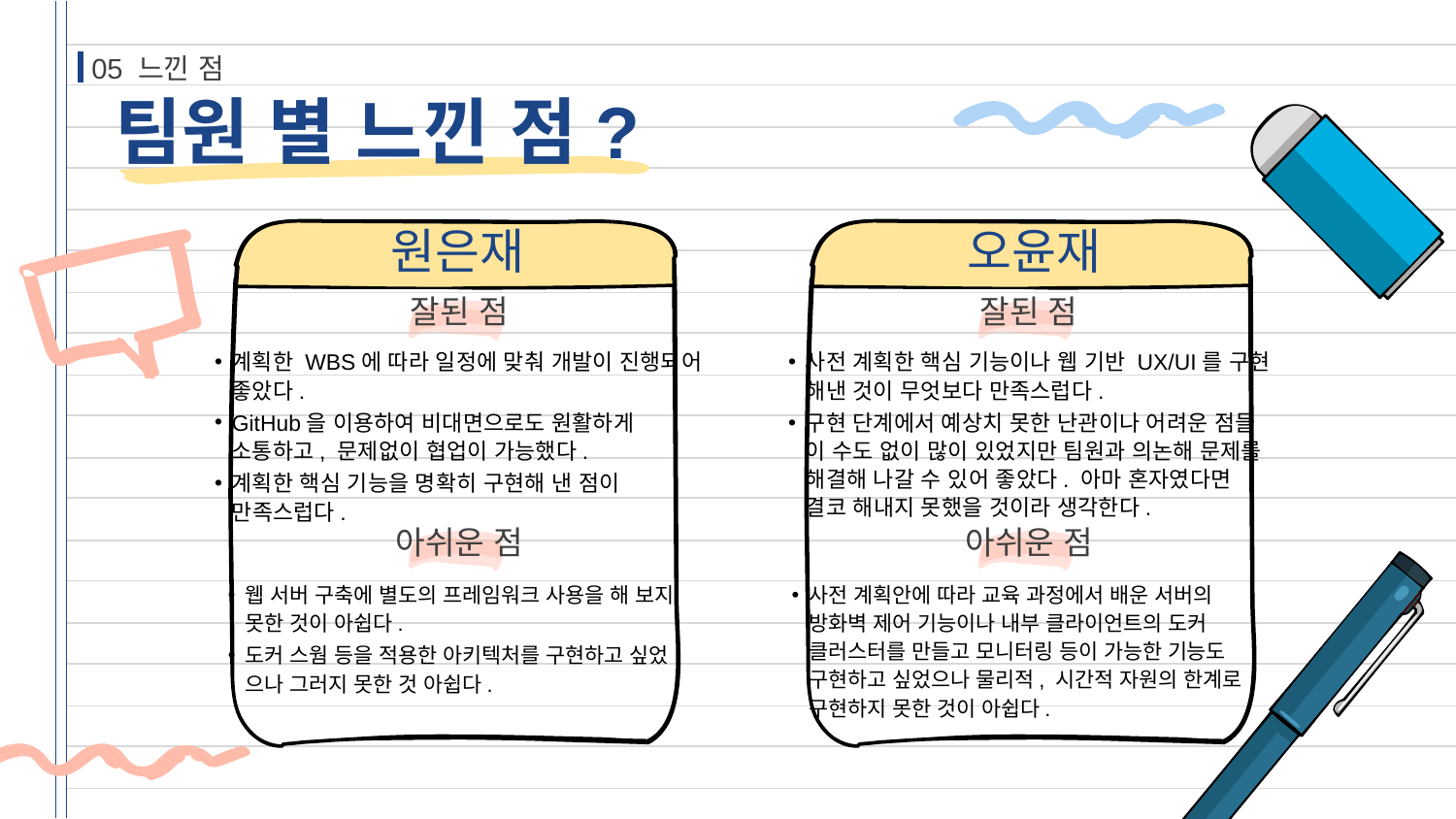

05 느낀 점
# 팀원 별 느낀 점?

원은재
오윤재

잘된 점

잘된 점

계획한 WBS에 따라 일정에 맞춰 개발이 진행되어
좋았다.
GitHub을 이용하여 비대면으로도 원활하게
소통하고, 문제없이 협업이 가능했다.
계획한 핵심 기능을 명확히 구현해 낸 점이
만족스럽다.
사전 계획한 핵심 기능이나 웹 기반 UX/UI를 구현
해낸 것이 무엇보다 만족스럽다.
구현 단계에서 예상치 못한 난관이나 어려운 점들
이 수도 없이 많이 있었지만 팀원과 의논해 문제를
해결해 나갈 수 있어 좋았다. 아마 혼자였다면
결코 해내지 못했을 것이라 생각한다.
아쉬운 점

아쉬운 점

웹 서버 구축에 별도의 프레임워크 사용을 해 보지
못한 것이 아쉽다.
도커 스웜 등을 적용한 아키텍처를 구현하고 싶었
으나 그러지 못한 것 아쉽다.
사전 계획안에 따라 교육 과정에서 배운 서버의
방화벽 제어 기능이나 내부 클라이언트의 도커
클러스터를 만들고 모니터링 등이 가능한 기능도
구현하고 싶었으나 물리적, 시간적 자원의 한계로
구현하지 못한 것이 아쉽다.